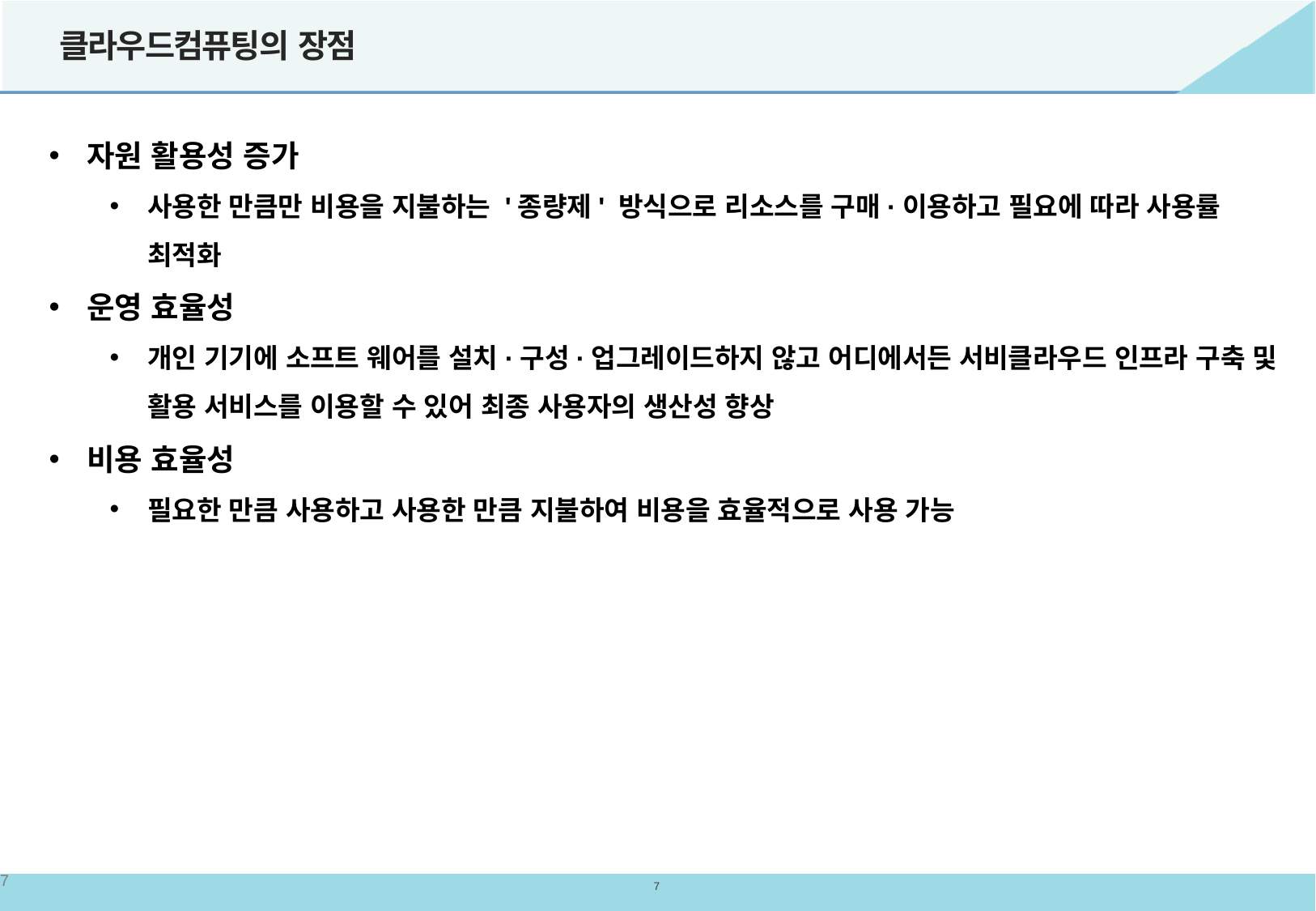

# 클라우드컴퓨팅의 장점
자원 활용성 증가
사용한 만큼만 비용을 지불하는 '종량제' 방식으로 리소스를 구매·이용하고 필요에 따라 사용률 최적화
운영 효율성
개인 기기에 소프트 웨어를 설치·구성·업그레이드하지 않고 어디에서든 서비클라우드 인프라 구축 및 활용 서비스를 이용할 수 있어 최종 사용자의 생산성 향상
비용 효율성
필요한 만큼 사용하고 사용한 만큼 지불하여 비용을 효율적으로 사용 가능
7